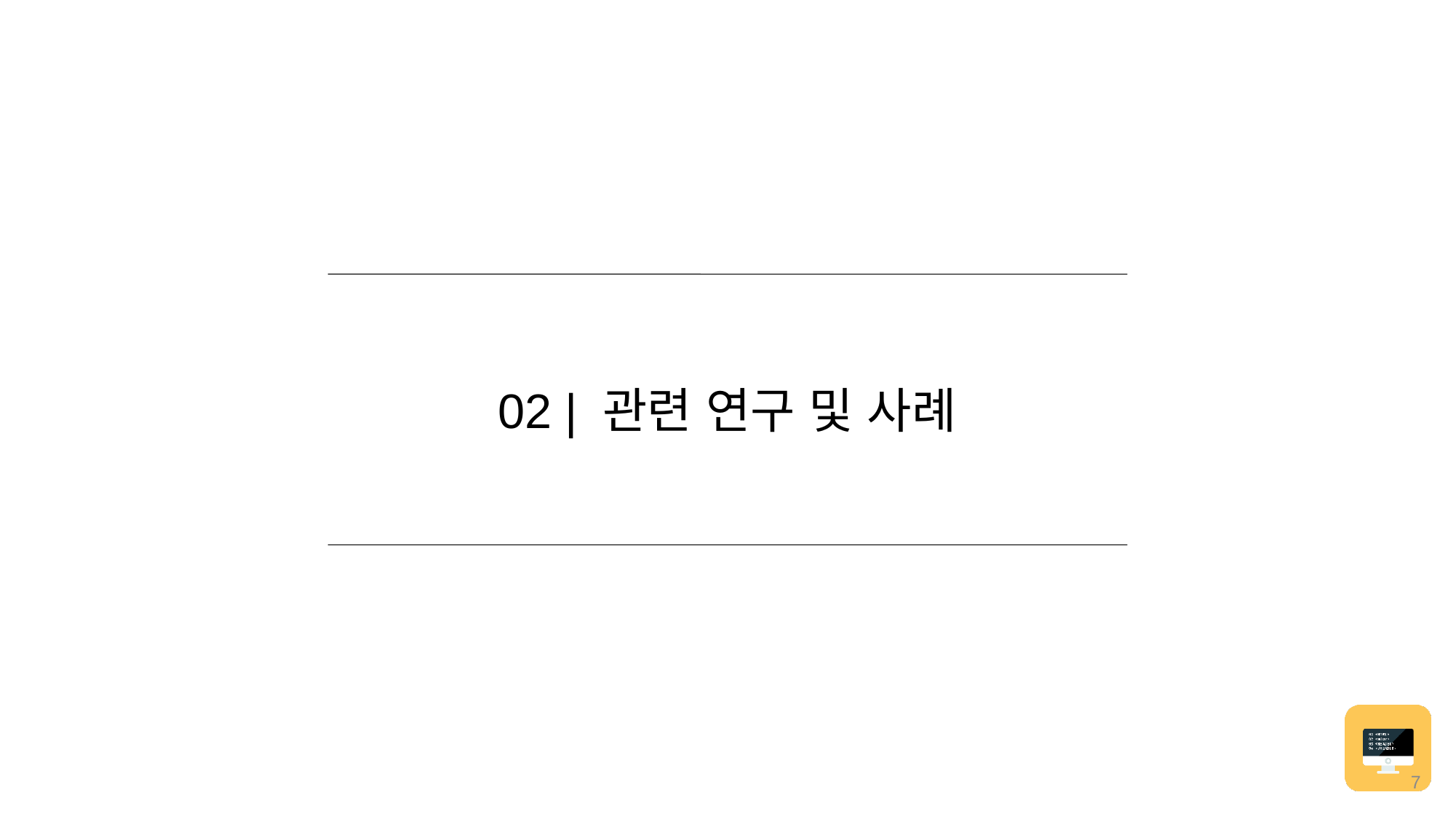

02 | 관련 연구 및 사례
7